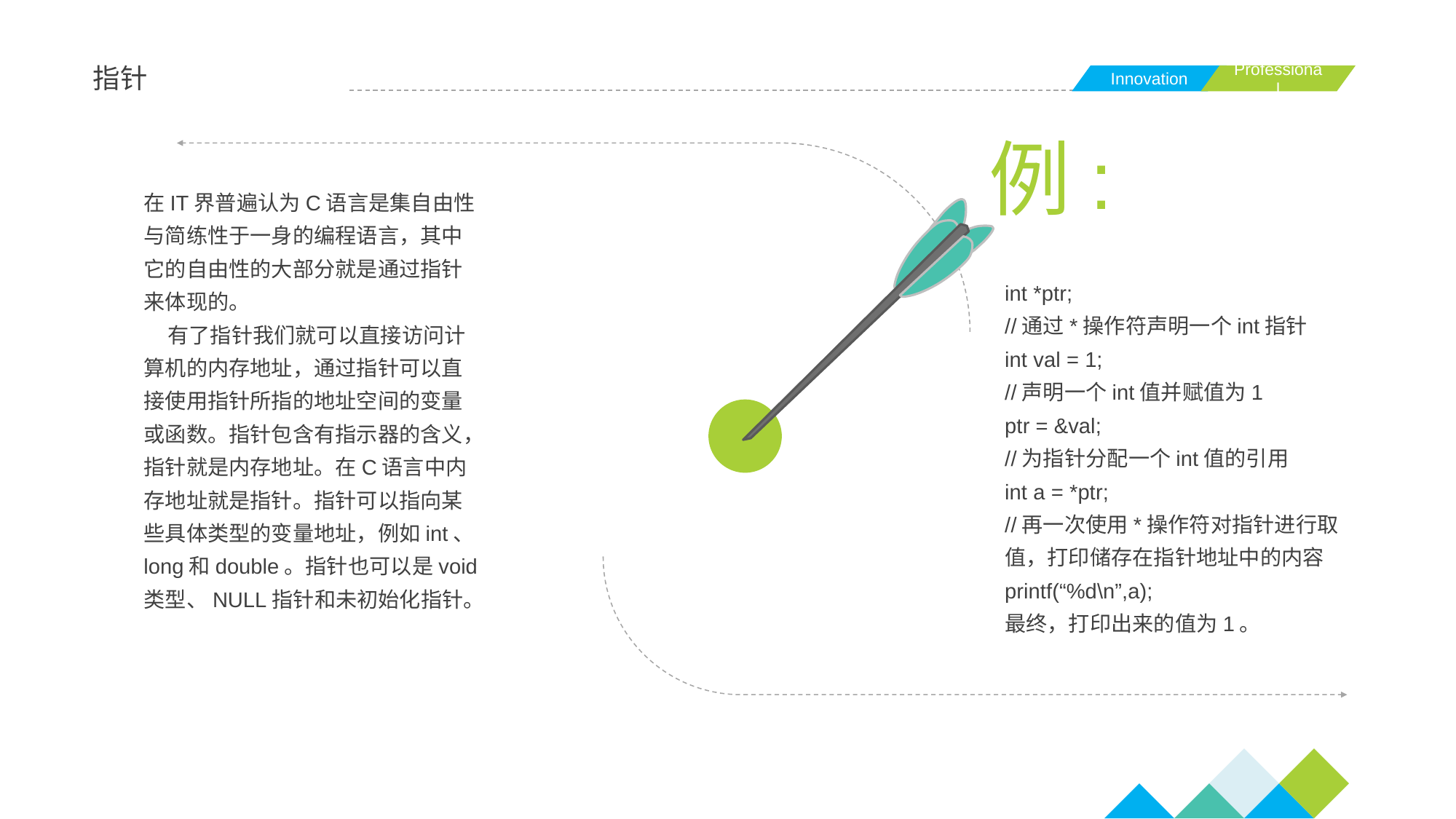

指针
例:

在IT界普遍认为C语言是集自由性与简练性于一身的编程语言，其中它的自由性的大部分就是通过指针来体现的。
    有了指针我们就可以直接访问计算机的内存地址，通过指针可以直接使用指针所指的地址空间的变量或函数。指针包含有指示器的含义，指针就是内存地址。在C语言中内存地址就是指针。指针可以指向某些具体类型的变量地址，例如int、long和double。指针也可以是void类型、NULL指针和未初始化指针。

int *ptr;
//通过*操作符声明一个int指针
int val = 1;
//声明一个int值并赋值为1
ptr = &val;
//为指针分配一个int值的引用
int a = *ptr;
//再一次使用*操作符对指针进行取值，打印储存在指针地址中的内容
printf(“%d\n”,a);
最终，打印出来的值为1。

实际销售总额